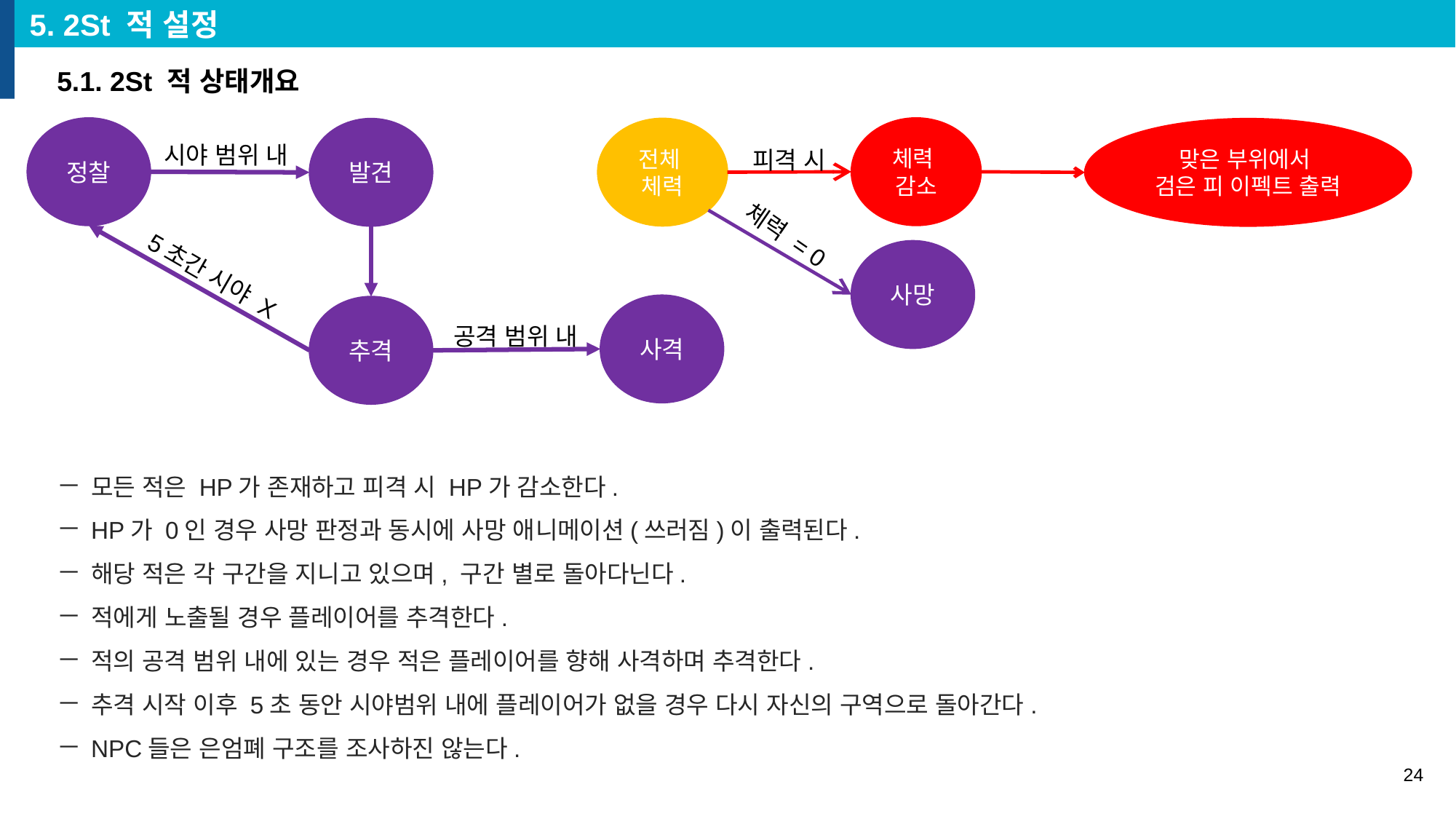

5. 2St 적 설정
5.1. 2St 적 상태개요
정찰
발견
시야 범위 내
5초간 시야 X
사격
추격
공격 범위 내
체력
감소
전체
체력
맞은 부위에서
검은 피 이펙트 출력
피격 시
체력 = 0
사망
모든 적은 HP가 존재하고 피격 시 HP가 감소한다.
HP가 0인 경우 사망 판정과 동시에 사망 애니메이션(쓰러짐)이 출력된다.
해당 적은 각 구간을 지니고 있으며, 구간 별로 돌아다닌다.
적에게 노출될 경우 플레이어를 추격한다.
적의 공격 범위 내에 있는 경우 적은 플레이어를 향해 사격하며 추격한다.
추격 시작 이후 5초 동안 시야범위 내에 플레이어가 없을 경우 다시 자신의 구역으로 돌아간다.
NPC들은 은엄폐 구조를 조사하진 않는다.
24